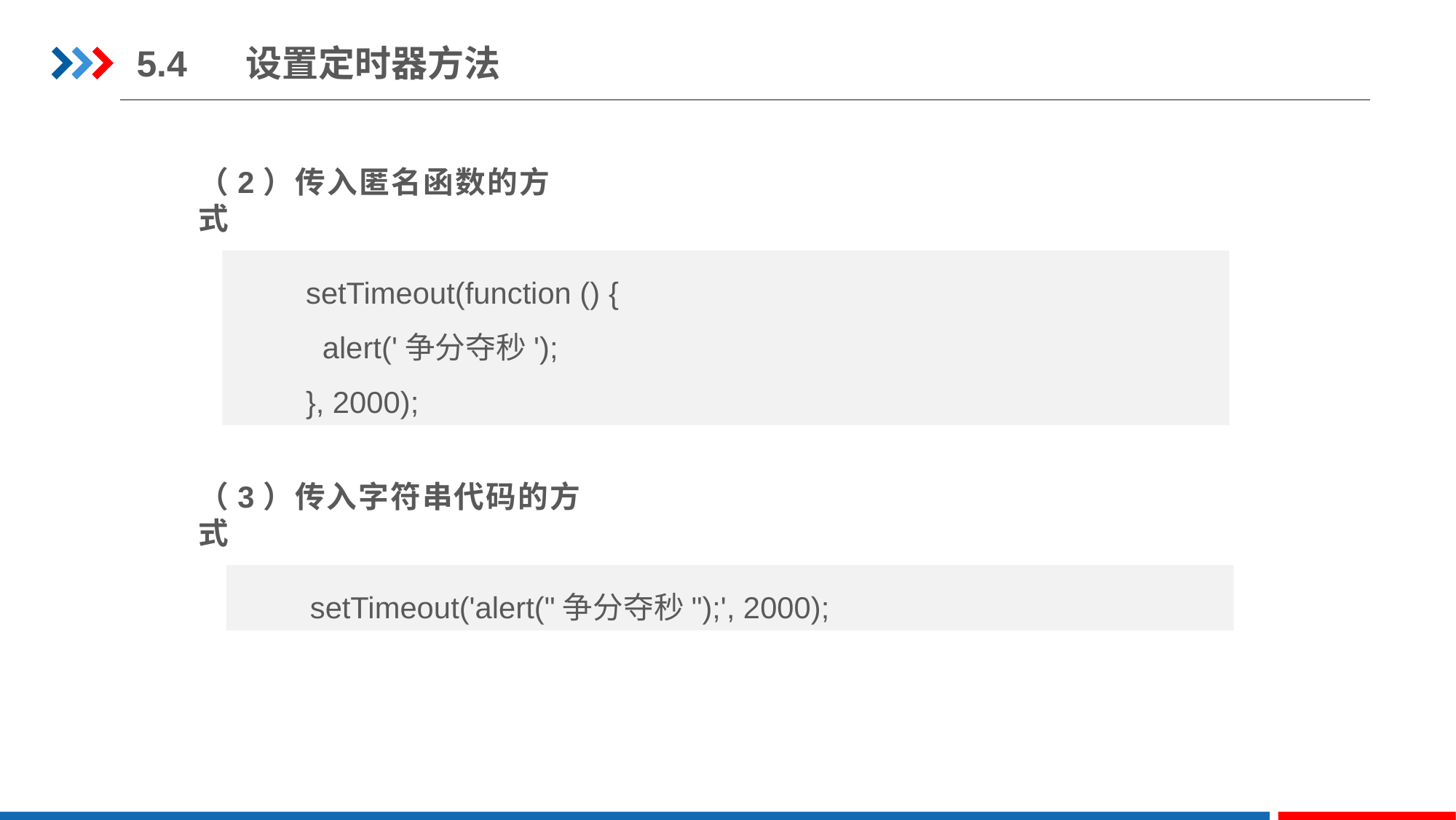

5.4	设置定时器方法
（2）传入匿名函数的方式
setTimeout(function () {
  alert('争分夺秒');
}, 2000);
（3）传入字符串代码的方式
setTimeout('alert("争分夺秒");', 2000);